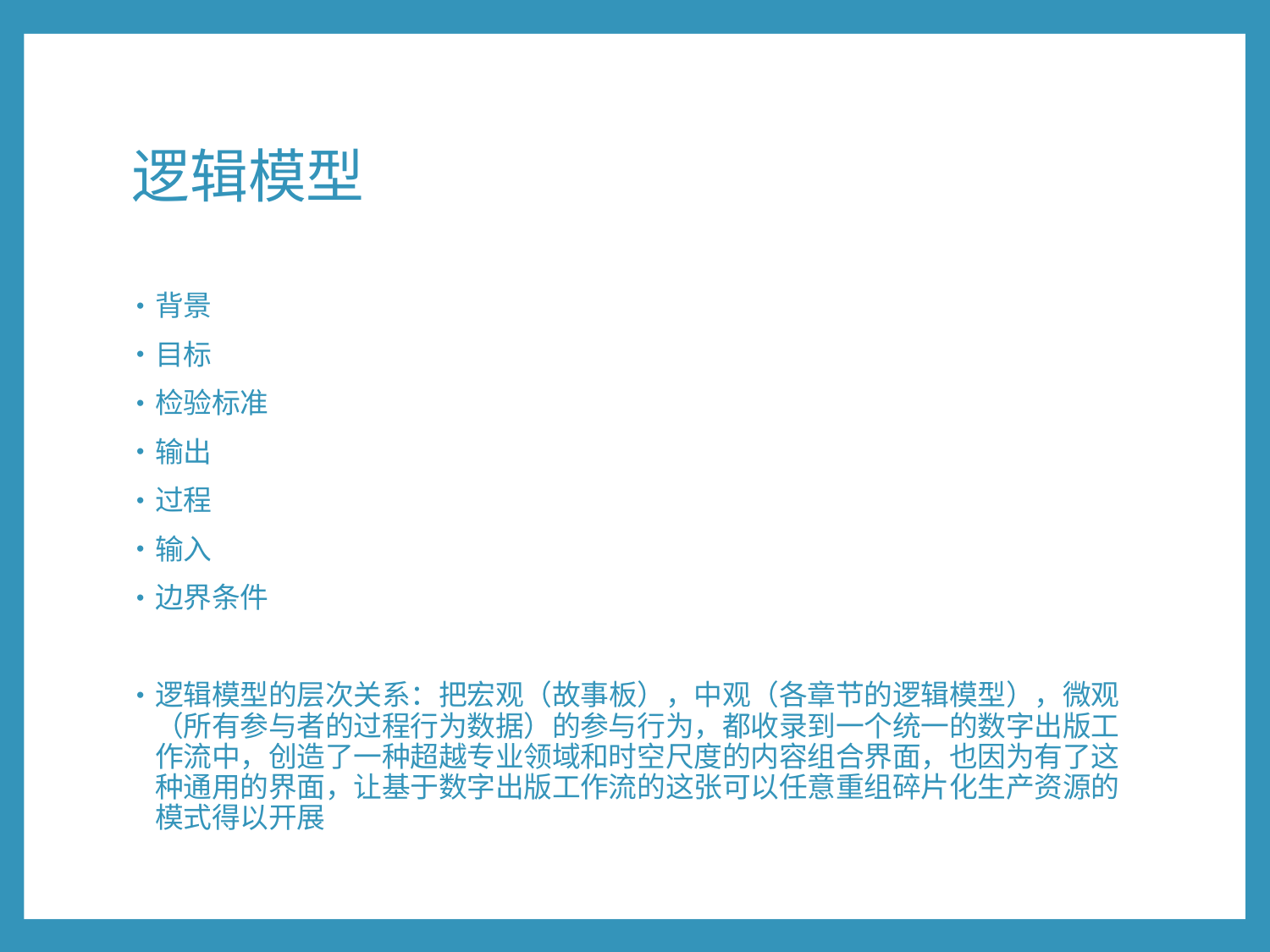

# 逻辑模型
背景
目标
检验标准
输出
过程
输入
边界条件

逻辑模型的层次关系：把宏观（故事板），中观（各章节的逻辑模型），微观（所有参与者的过程行为数据）的参与行为，都收录到一个统一的数字出版工作流中，创造了一种超越专业领域和时空尺度的内容组合界面，也因为有了这种通用的界面，让基于数字出版工作流的这张可以任意重组碎片化生产资源的模式得以开展